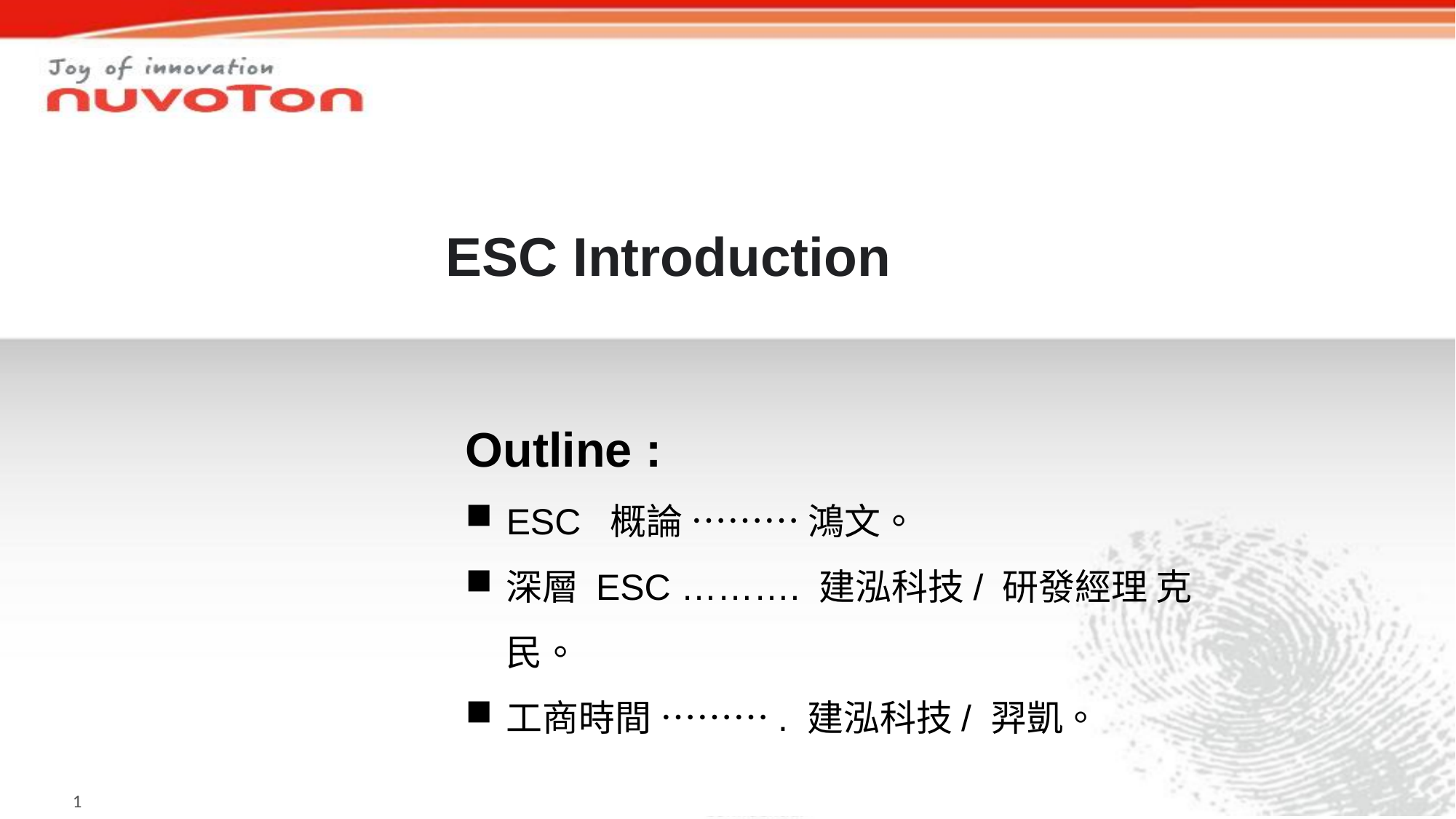

# ESC Introduction
Outline :
ESC  概論 ……… 鴻文。
深層 ESC ………. 建泓科技/ 研發經理 克民。
工商時間 ………. 建泓科技/ 羿凱。
1